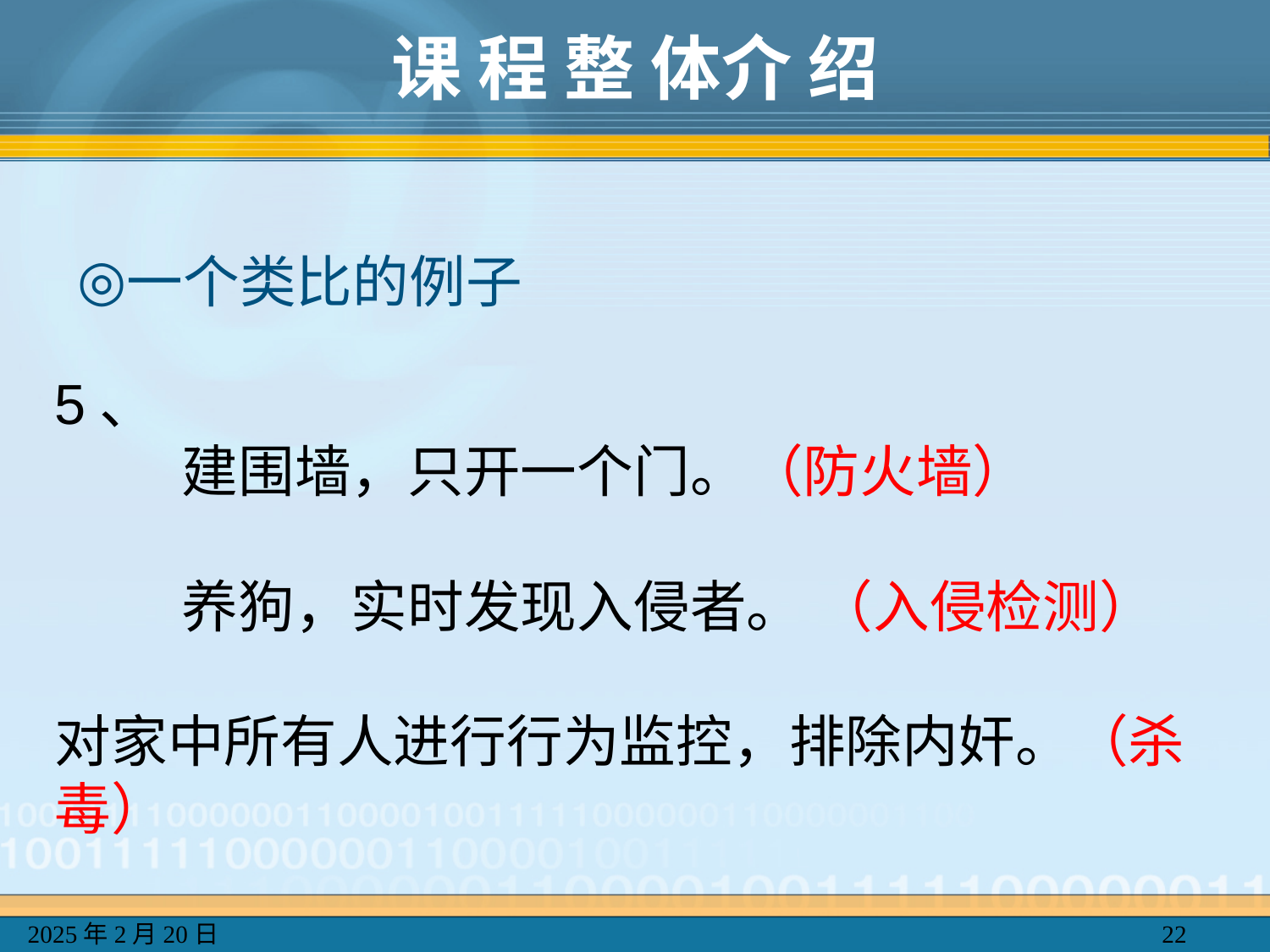

# 课 程 整 体介 绍
一个类比的例子

5、
	建围墙，只开一个门。（防火墙）

	养狗，实时发现入侵者。	（入侵检测）

对家中所有人进行行为监控，排除内奸。（杀毒）

2025年2月20日
22